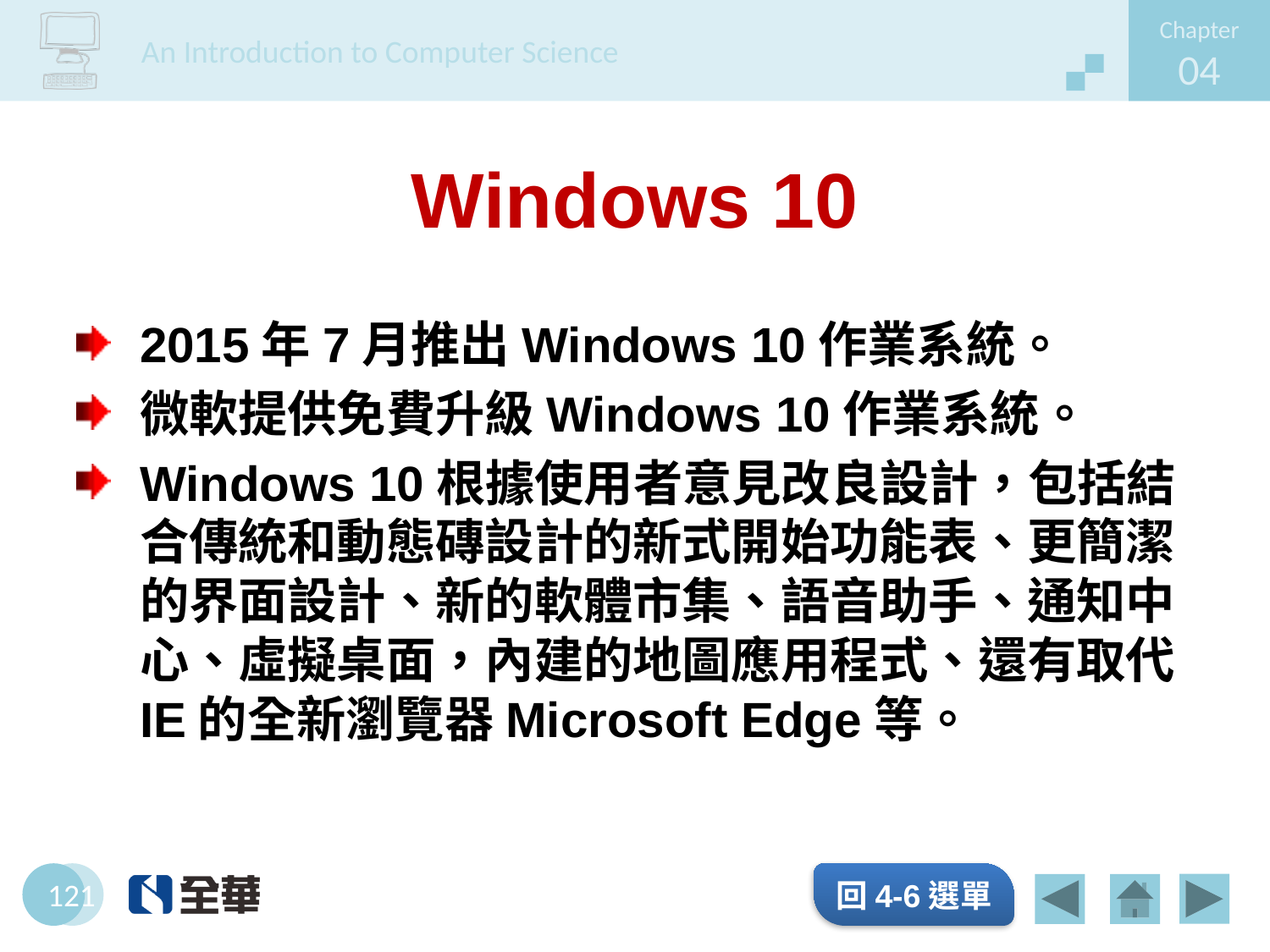

# Windows 10
2015年7月推出Windows 10作業系統。
微軟提供免費升級Windows 10作業系統。
Windows 10根據使用者意見改良設計，包括結合傳統和動態磚設計的新式開始功能表、更簡潔的界面設計、新的軟體市集、語音助手、通知中心、虛擬桌面，內建的地圖應用程式、還有取代IE的全新瀏覽器Microsoft Edge等。
回4-6選單